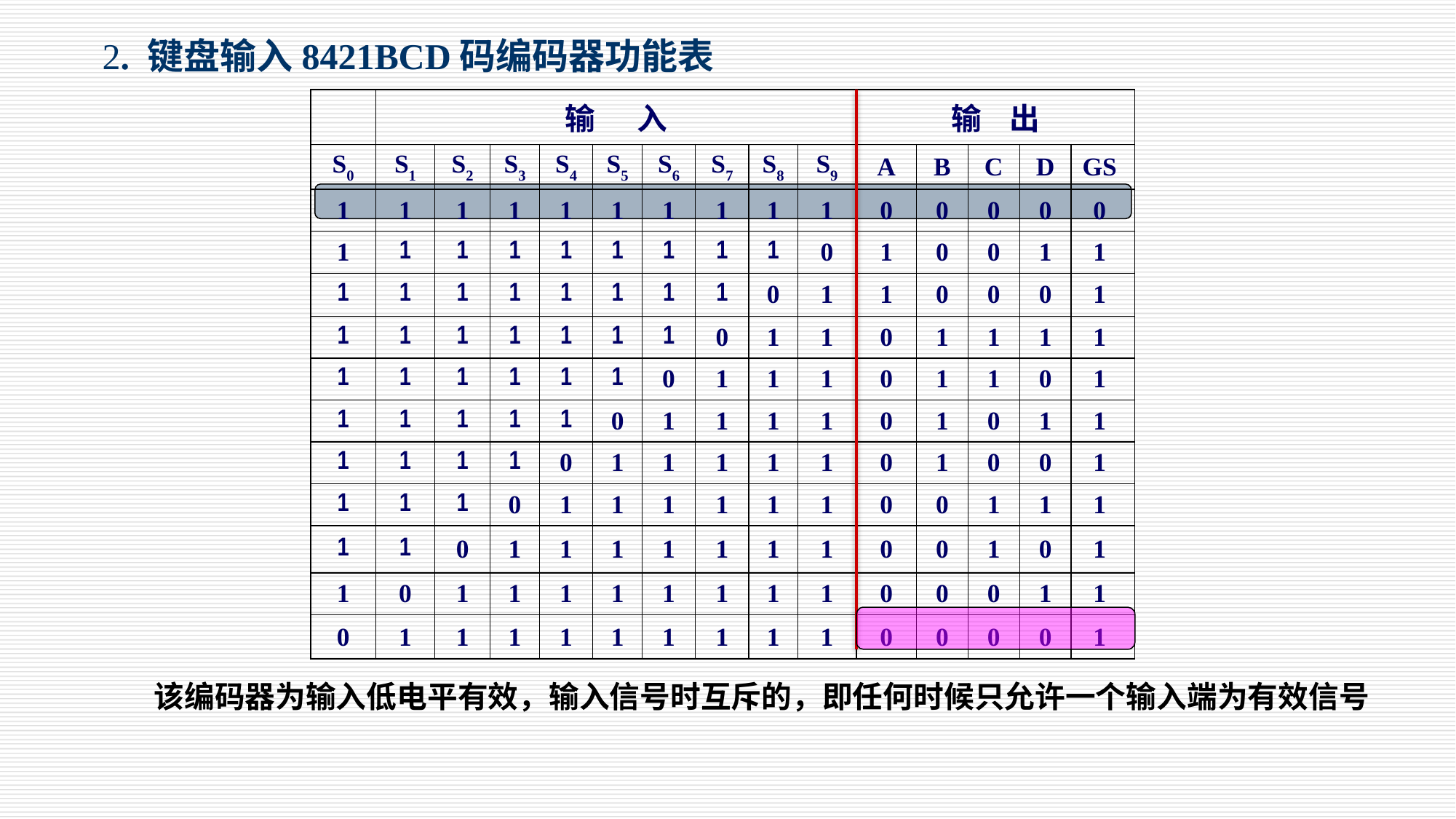

2. 键盘输入8421BCD码编码器功能表
|  | 输 入 |  |  |  |  |  |  |  |  | 输 出 |  |  |  |  |
| --- | --- | --- | --- | --- | --- | --- | --- | --- | --- | --- | --- | --- | --- | --- |
| S0 | S1 | S2 | S3 | S4 | S5 | S6 | S7 | S8 | S9 | A | B | C | D | GS |
| 1 | 1 | 1 | 1 | 1 | 1 | 1 | 1 | 1 | 1 | 0 | 0 | 0 | 0 | 0 |
| 1 | 1 | 1 | 1 | 1 | 1 | 1 | 1 | 1 | 0 | 1 | 0 | 0 | 1 | 1 |
| 1 | 1 | 1 | 1 | 1 | 1 | 1 | 1 | 0 | 1 | 1 | 0 | 0 | 0 | 1 |
| 1 | 1 | 1 | 1 | 1 | 1 | 1 | 0 | 1 | 1 | 0 | 1 | 1 | 1 | 1 |
| 1 | 1 | 1 | 1 | 1 | 1 | 0 | 1 | 1 | 1 | 0 | 1 | 1 | 0 | 1 |
| 1 | 1 | 1 | 1 | 1 | 0 | 1 | 1 | 1 | 1 | 0 | 1 | 0 | 1 | 1 |
| 1 | 1 | 1 | 1 | 0 | 1 | 1 | 1 | 1 | 1 | 0 | 1 | 0 | 0 | 1 |
| 1 | 1 | 1 | 0 | 1 | 1 | 1 | 1 | 1 | 1 | 0 | 0 | 1 | 1 | 1 |
| 1 | 1 | 0 | 1 | 1 | 1 | 1 | 1 | 1 | 1 | 0 | 0 | 1 | 0 | 1 |
| 1 | 0 | 1 | 1 | 1 | 1 | 1 | 1 | 1 | 1 | 0 | 0 | 0 | 1 | 1 |
| 0 | 1 | 1 | 1 | 1 | 1 | 1 | 1 | 1 | 1 | 0 | 0 | 0 | 0 | 1 |

该编码器为输入低电平有效，输入信号时互斥的，即任何时候只允许一个输入端为有效信号